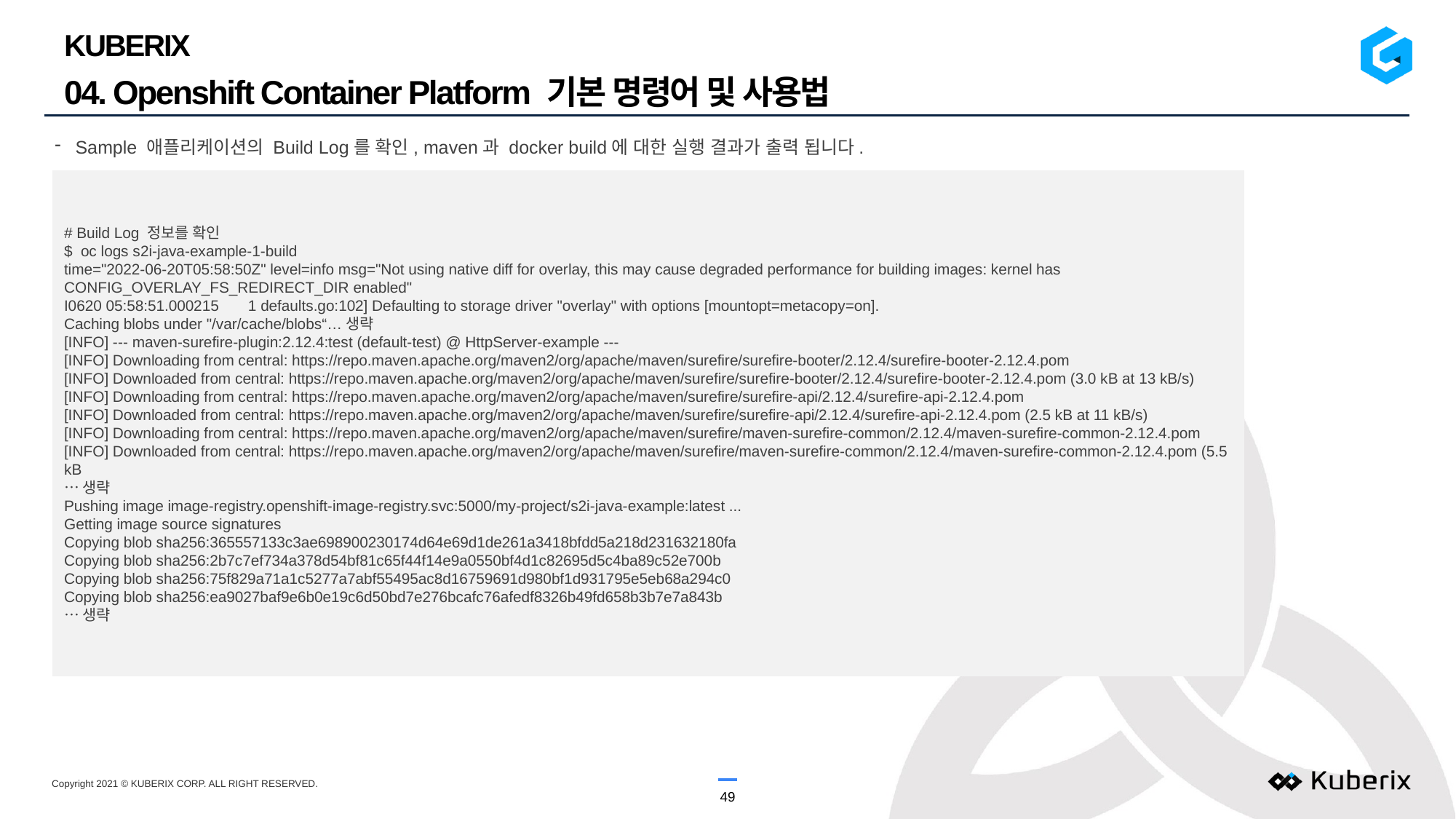

KUBERIX
04. Openshift Container Platform 기본 명령어 및 사용법
Sample 애플리케이션의 Build Log를 확인, maven과 docker build에 대한 실행 결과가 출력 됩니다.
# Build Log 정보를 확인
$  oc logs s2i-java-example-1-build
time="2022-06-20T05:58:50Z" level=info msg="Not using native diff for overlay, this may cause degraded performance for building images: kernel has CONFIG_OVERLAY_FS_REDIRECT_DIR enabled"
I0620 05:58:51.000215       1 defaults.go:102] Defaulting to storage driver "overlay" with options [mountopt=metacopy=on].
Caching blobs under "/var/cache/blobs“…생략
[INFO] --- maven-surefire-plugin:2.12.4:test (default-test) @ HttpServer-example ---
[INFO] Downloading from central: https://repo.maven.apache.org/maven2/org/apache/maven/surefire/surefire-booter/2.12.4/surefire-booter-2.12.4.pom
[INFO] Downloaded from central: https://repo.maven.apache.org/maven2/org/apache/maven/surefire/surefire-booter/2.12.4/surefire-booter-2.12.4.pom (3.0 kB at 13 kB/s)
[INFO] Downloading from central: https://repo.maven.apache.org/maven2/org/apache/maven/surefire/surefire-api/2.12.4/surefire-api-2.12.4.pom
[INFO] Downloaded from central: https://repo.maven.apache.org/maven2/org/apache/maven/surefire/surefire-api/2.12.4/surefire-api-2.12.4.pom (2.5 kB at 11 kB/s)
[INFO] Downloading from central: https://repo.maven.apache.org/maven2/org/apache/maven/surefire/maven-surefire-common/2.12.4/maven-surefire-common-2.12.4.pom
[INFO] Downloaded from central: https://repo.maven.apache.org/maven2/org/apache/maven/surefire/maven-surefire-common/2.12.4/maven-surefire-common-2.12.4.pom (5.5 kB
…생략
Pushing image image-registry.openshift-image-registry.svc:5000/my-project/s2i-java-example:latest ...
Getting image source signatures
Copying blob sha256:365557133c3ae698900230174d64e69d1de261a3418bfdd5a218d231632180fa
Copying blob sha256:2b7c7ef734a378d54bf81c65f44f14e9a0550bf4d1c82695d5c4ba89c52e700b
Copying blob sha256:75f829a71a1c5277a7abf55495ac8d16759691d980bf1d931795e5eb68a294c0
Copying blob sha256:ea9027baf9e6b0e19c6d50bd7e276bcafc76afedf8326b49fd658b3b7e7a843b
…생략